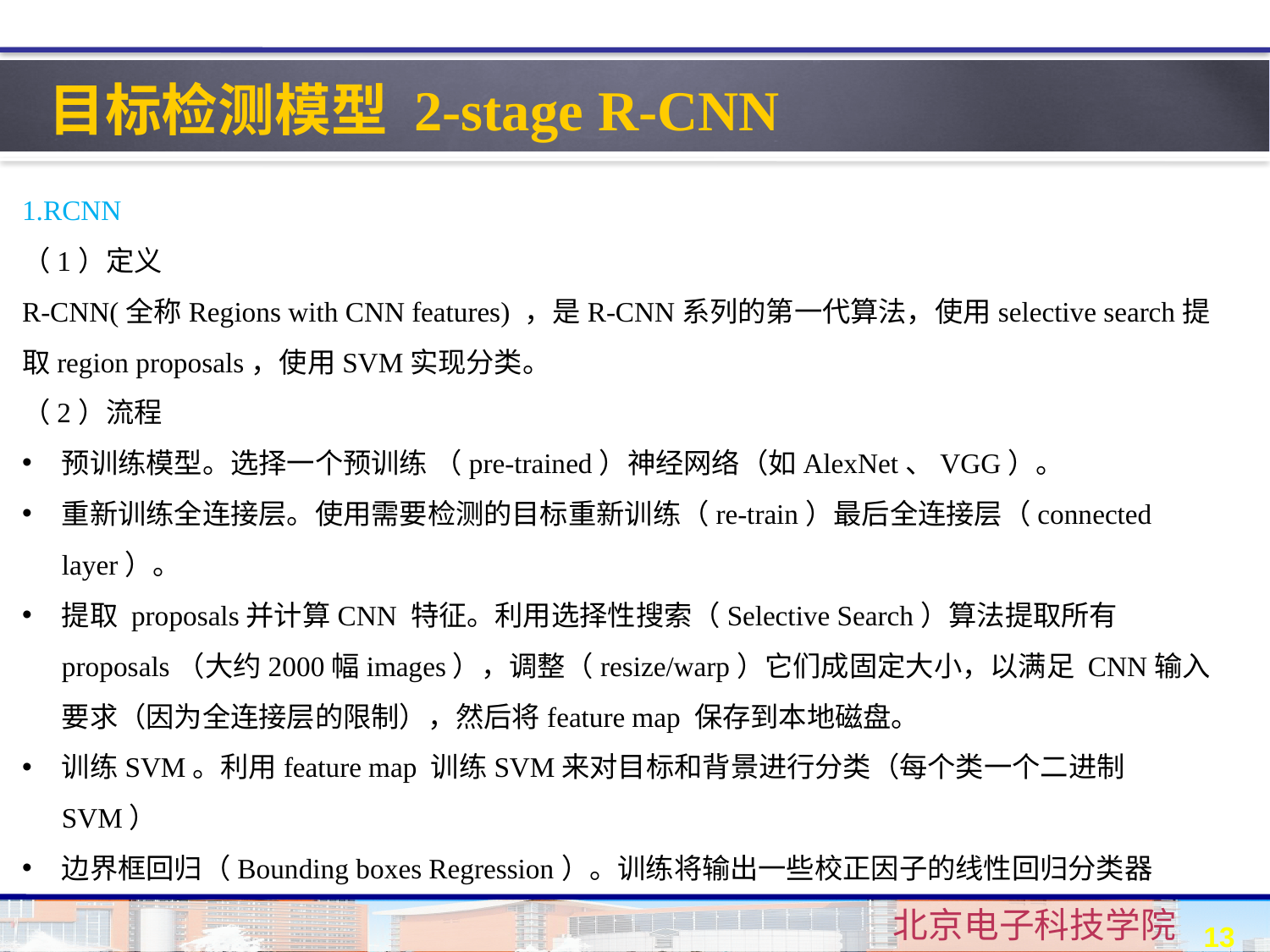

研究意义与国内外现状分析
目标检测模型 2-stage R-CNN
1.RCNN
（1）定义
R-CNN(全称Regions with CNN features) ，是R-CNN系列的第一代算法，使用selective search提取region proposals，使用SVM实现分类。
（2）流程
预训练模型。选择一个预训练 （pre-trained）神经网络（如AlexNet、VGG）。
重新训练全连接层。使用需要检测的目标重新训练（re-train）最后全连接层（connected layer）。
提取 proposals并计算CNN 特征。利用选择性搜索（Selective Search）算法提取所有proposals（大约2000幅images），调整（resize/warp）它们成固定大小，以满足 CNN输入要求（因为全连接层的限制），然后将feature map 保存到本地磁盘。
训练SVM。利用feature map 训练SVM来对目标和背景进行分类（每个类一个二进制SVM）
边界框回归（Bounding boxes Regression）。训练将输出一些校正因子的线性回归分类器
13